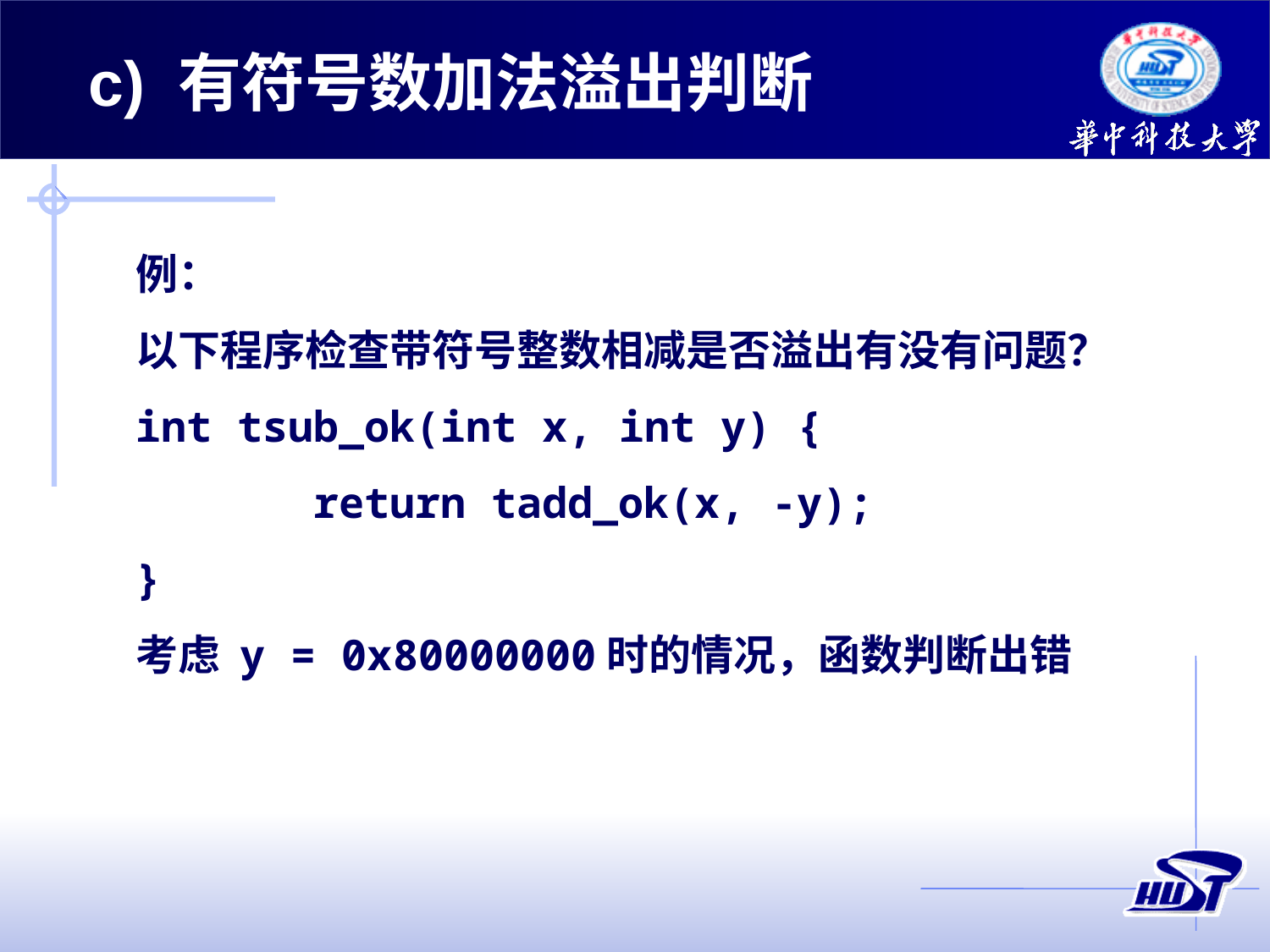

c) 有符号数加法溢出判断
例：
以下程序检查带符号整数相减是否溢出有没有问题？
int tsub_ok(int x, int y) {
       return tadd_ok(x, -y);
}
考虑 y = 0x80000000时的情况，函数判断出错